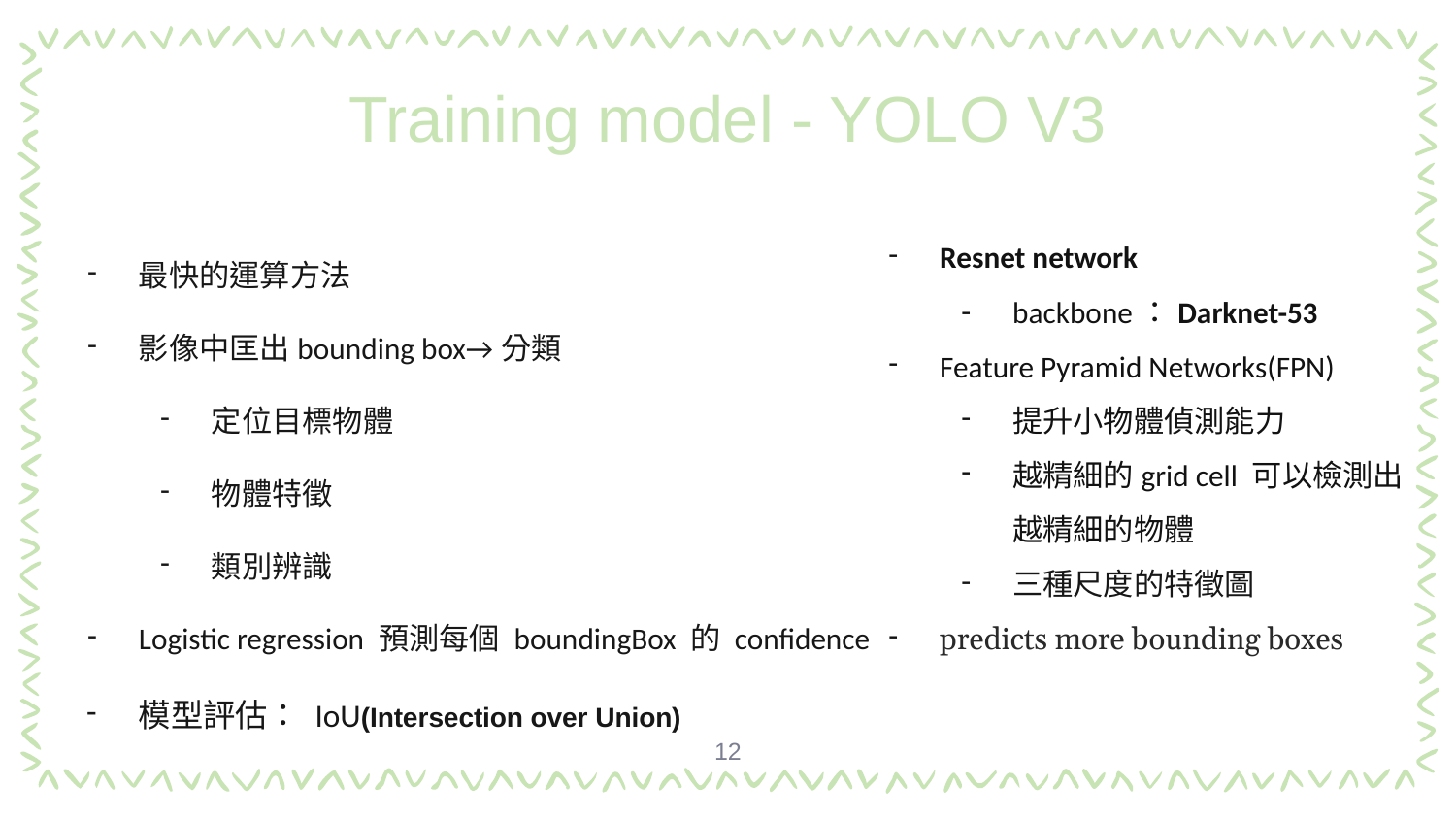

# Training model - YOLO V3
最快的運算方法
影像中匡出bounding box→分類
定位目標物體
物體特徵
類別辨識
Logistic regression 預測每個 boundingBox 的 confidence
模型評估： IoU(Intersection over Union)
Resnet network
backbone：Darknet-53
Feature Pyramid Networks(FPN)
提升小物體偵測能力
越精細的grid cell 可以檢測出越精細的物體
三種尺度的特徵圖
predicts more bounding boxes
12